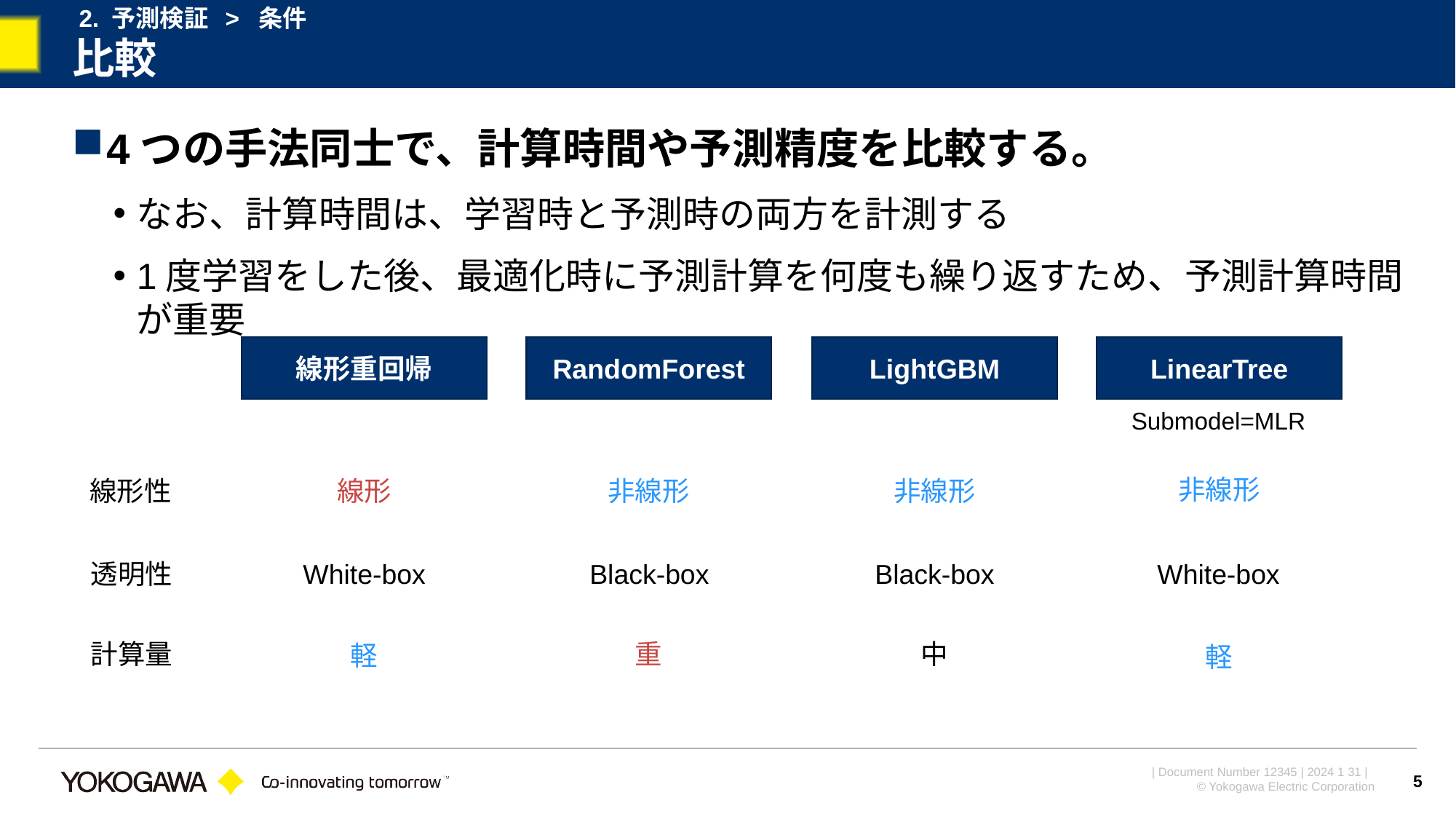

2. 予測検証  >  条件
# 比較
4つの手法同士で、計算時間や予測精度を比較する。
なお、計算時間は、学習時と予測時の両方を計測する
1度学習をした後、最適化時に予測計算を何度も繰り返すため、予測計算時間が重要
線形重回帰
RandomForest
LightGBM
LinearTree
Submodel=MLR
非線形
線形性
線形
非線形
非線形
透明性
White-box
Black-box
Black-box
White-box
計算量
重
中
軽
軽
5